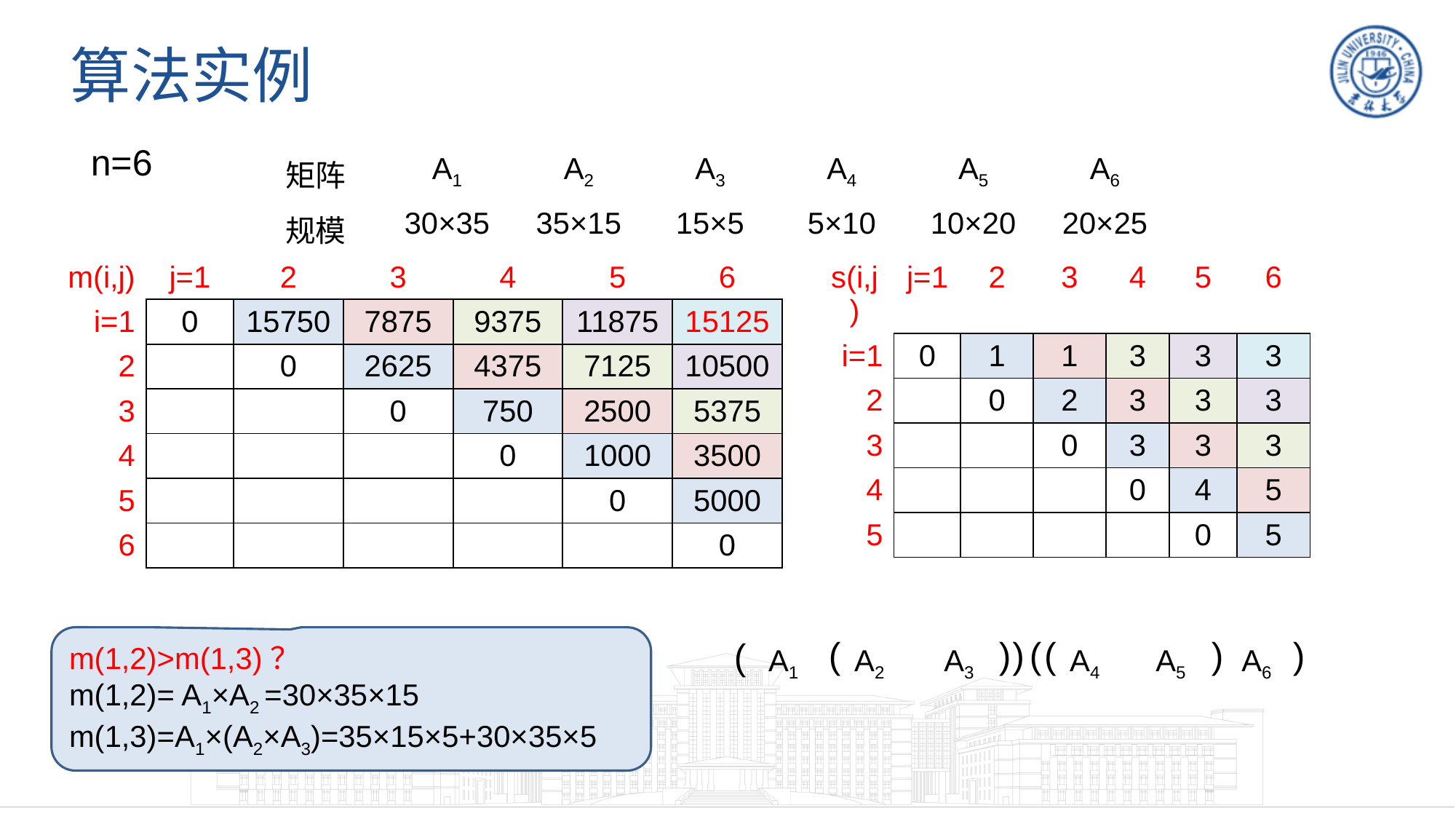

算法实例
# n=6
| 矩阵 | A1 | A2 | A3 | A4 | A5 | A6 |
| --- | --- | --- | --- | --- | --- | --- |
| 规模 | 30×35 | 35×15 | 15×5 | 5×10 | 10×20 | 20×25 |
| m(i,j) | j=1 | 2 | 3 | 4 | 5 | 6 |
| --- | --- | --- | --- | --- | --- | --- |
| i=1 | 0 | 15750 | 7875 | 9375 | 11875 | 15125 |
| 2 |  | 0 | 2625 | 4375 | 7125 | 10500 |
| 3 |  |  | 0 | 750 | 2500 | 5375 |
| 4 |  |  |  | 0 | 1000 | 3500 |
| 5 |  |  |  |  | 0 | 5000 |
| 6 |  |  |  |  |  | 0 |
| s(i,j) | j=1 | 2 | 3 | 4 | 5 | 6 |
| --- | --- | --- | --- | --- | --- | --- |
| i=1 | 0 | 1 | 1 | 3 | 3 | 3 |
| 2 |  | 0 | 2 | 3 | 3 | 3 |
| 3 |  |  | 0 | 3 | 3 | 3 |
| 4 |  |  |  | 0 | 4 | 5 |
| 5 |  |  |  |  | 0 | 5 |
m(1,2)>m(1,3)？
m(1,2)= A1×A2 =30×35×15 m(1,3)=A1×(A2×A3)=35×15×5+30×35×5
(
)
)
(
(
)
)
(
A1
A2
A3
A4
A5
A6
96